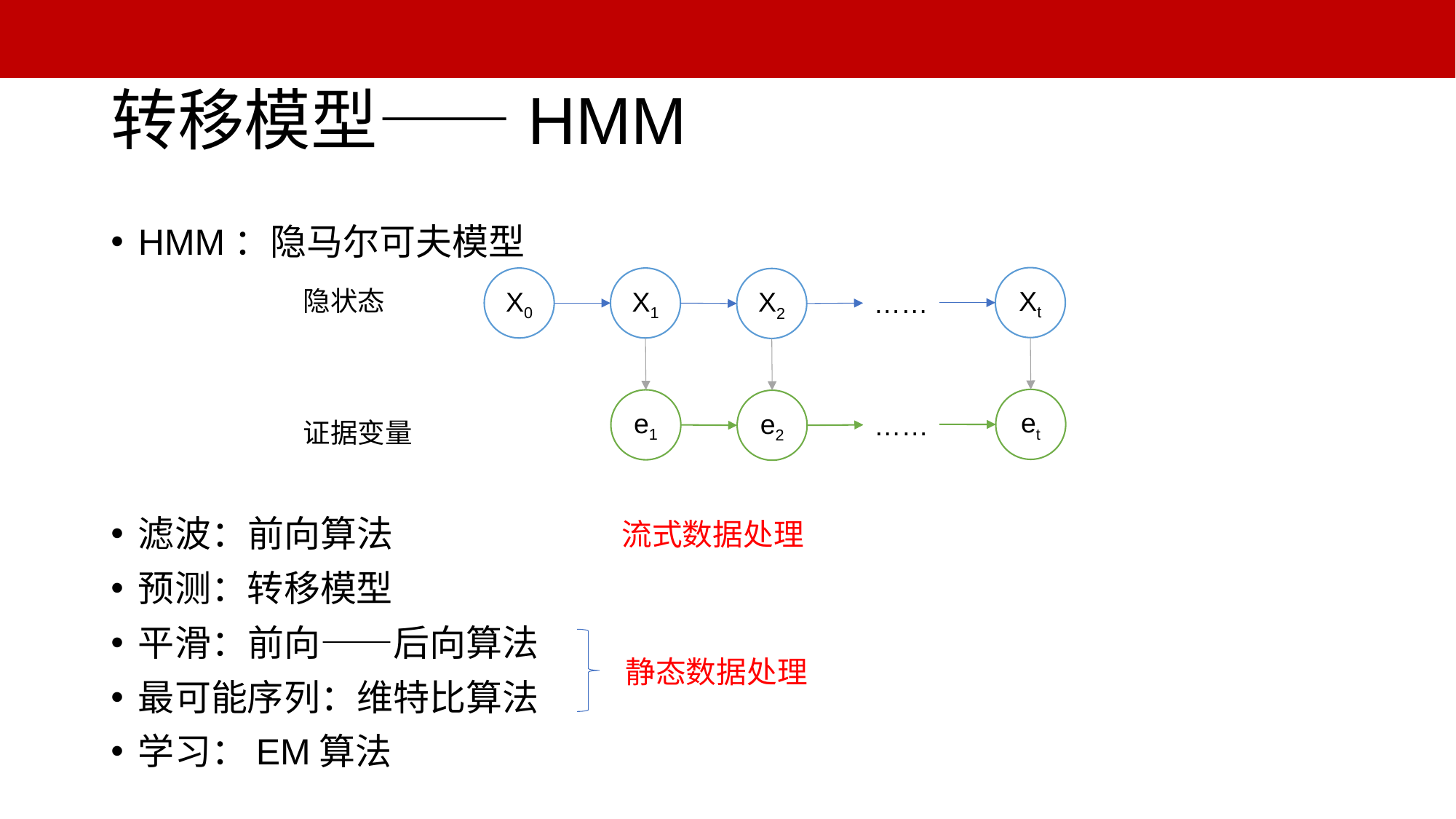

# 转移模型——HMM
HMM：隐马尔可夫模型
Xt
X0
X1
X2
隐状态
……
et
e1
e2
……
证据变量
流式数据处理
滤波：前向算法
预测：转移模型
平滑：前向——后向算法
最可能序列：维特比算法
学习：EM算法

静态数据处理